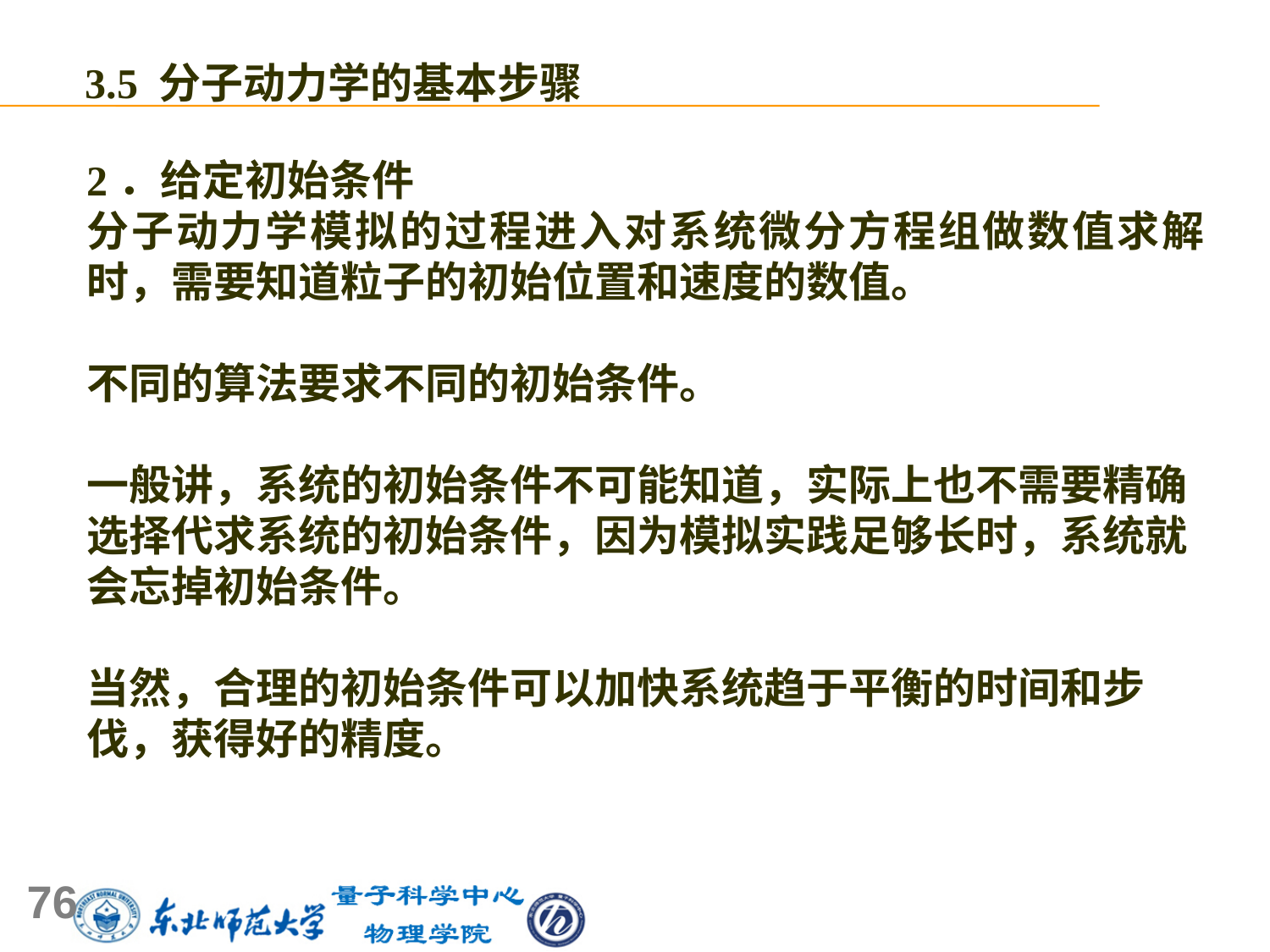

3.5 分子动力学的基本步骤

2．给定初始条件
分子动力学模拟的过程进入对系统微分方程组做数值求解时，需要知道粒子的初始位置和速度的数值。

不同的算法要求不同的初始条件。

一般讲，系统的初始条件不可能知道，实际上也不需要精确选择代求系统的初始条件，因为模拟实践足够长时，系统就会忘掉初始条件。

当然，合理的初始条件可以加快系统趋于平衡的时间和步伐，获得好的精度。
76